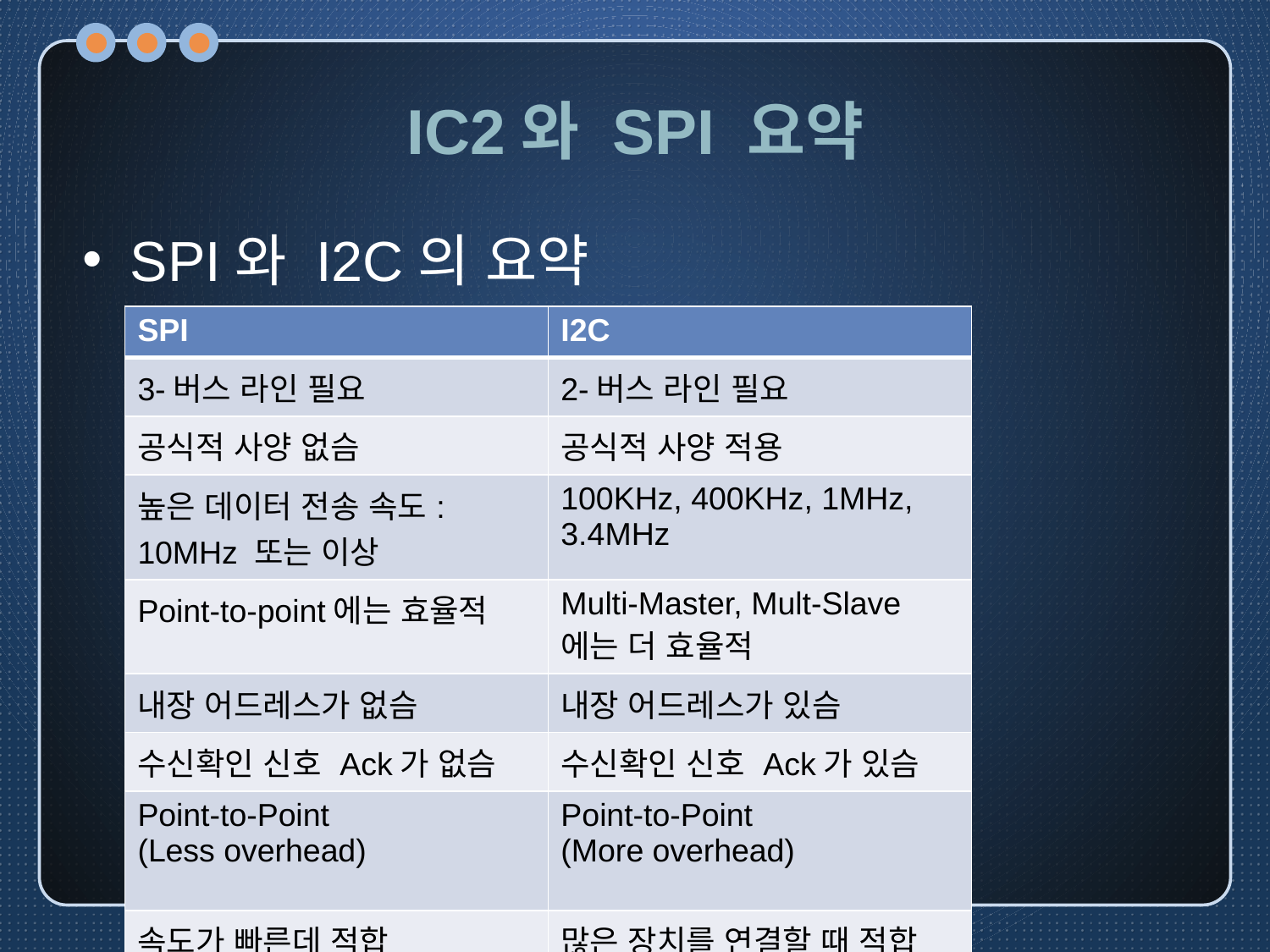

# IC2와 SPI 요약
SPI와 I2C의 요약
| SPI | I2C |
| --- | --- |
| 3-버스 라인 필요 | 2-버스 라인 필요 |
| 공식적 사양 없슴 | 공식적 사양 적용 |
| 높은 데이터 전송 속도: 10MHz 또는 이상 | 100KHz, 400KHz, 1MHz, 3.4MHz |
| Point-to-point에는 효율적 | Multi-Master, Mult-Slave에는 더 효율적 |
| 내장 어드레스가 없슴 | 내장 어드레스가 있슴 |
| 수신확인 신호 Ack가 없슴 | 수신확인 신호 Ack가 있슴 |
| Point-to-Point (Less overhead) | Point-to-Point (More overhead) |
| 속도가 빠른데 적합 | 많은 장치를 연결할 때 적합 |